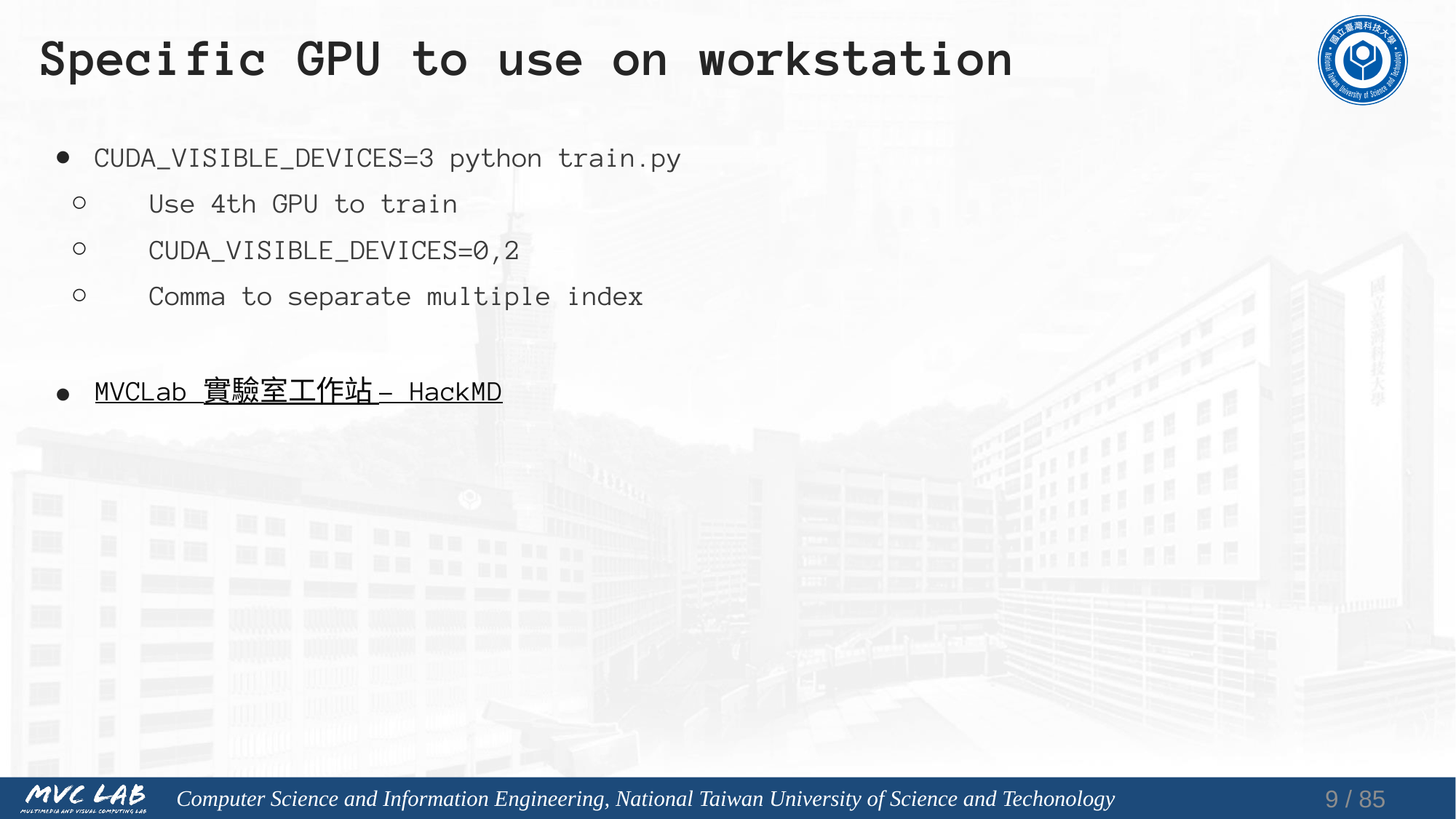

# Specific GPU to use on workstation
CUDA_VISIBLE_DEVICES=3 python train.py
Use 4th GPU to train
CUDA_VISIBLE_DEVICES=0,2
Comma to separate multiple index

MVCLab 實驗室工作站 - HackMD

9 / 85